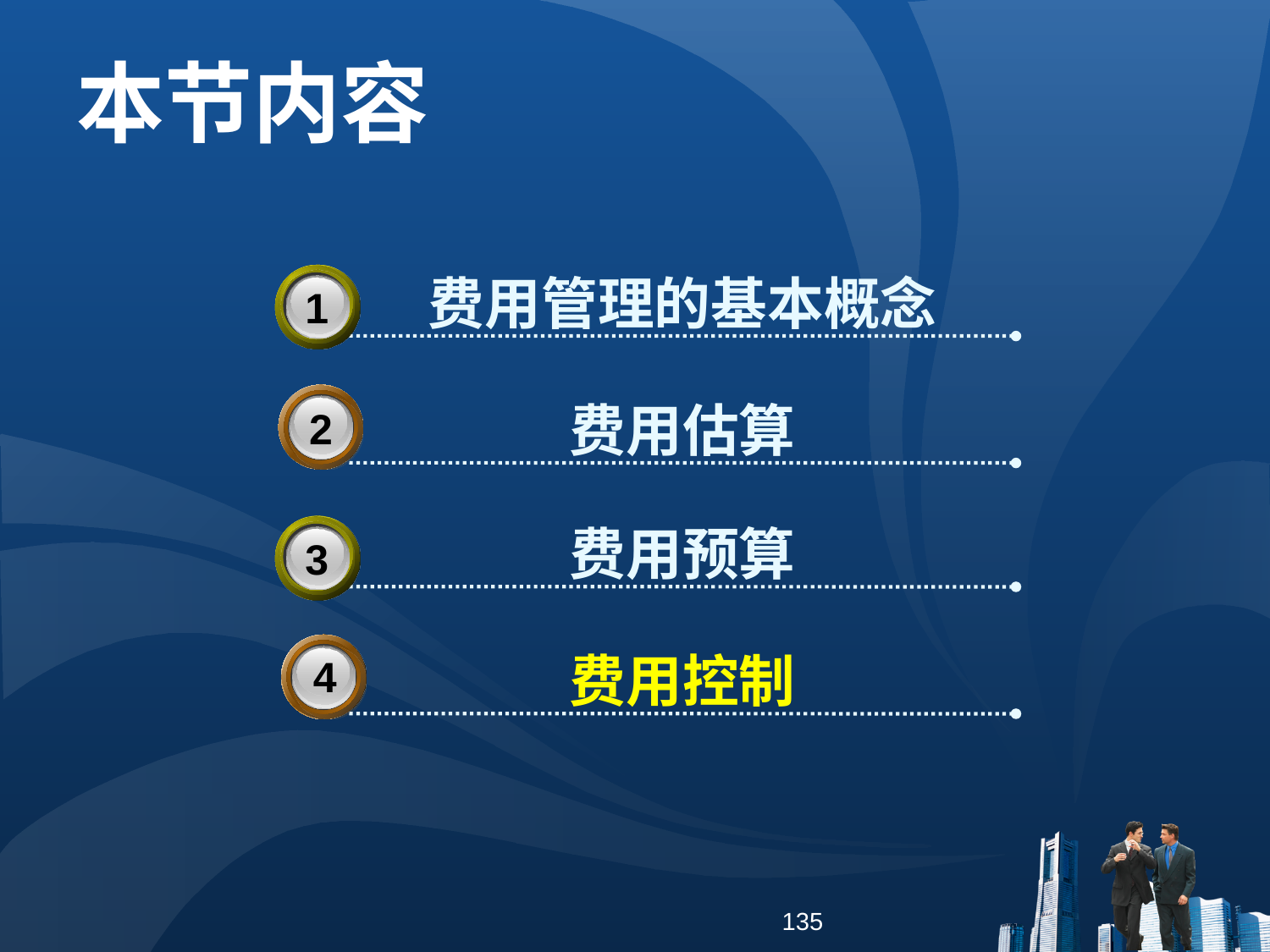

本节内容
费用管理的基本概念

3

1

费用估算
2

费用预算

3

3

费用控制
4

135